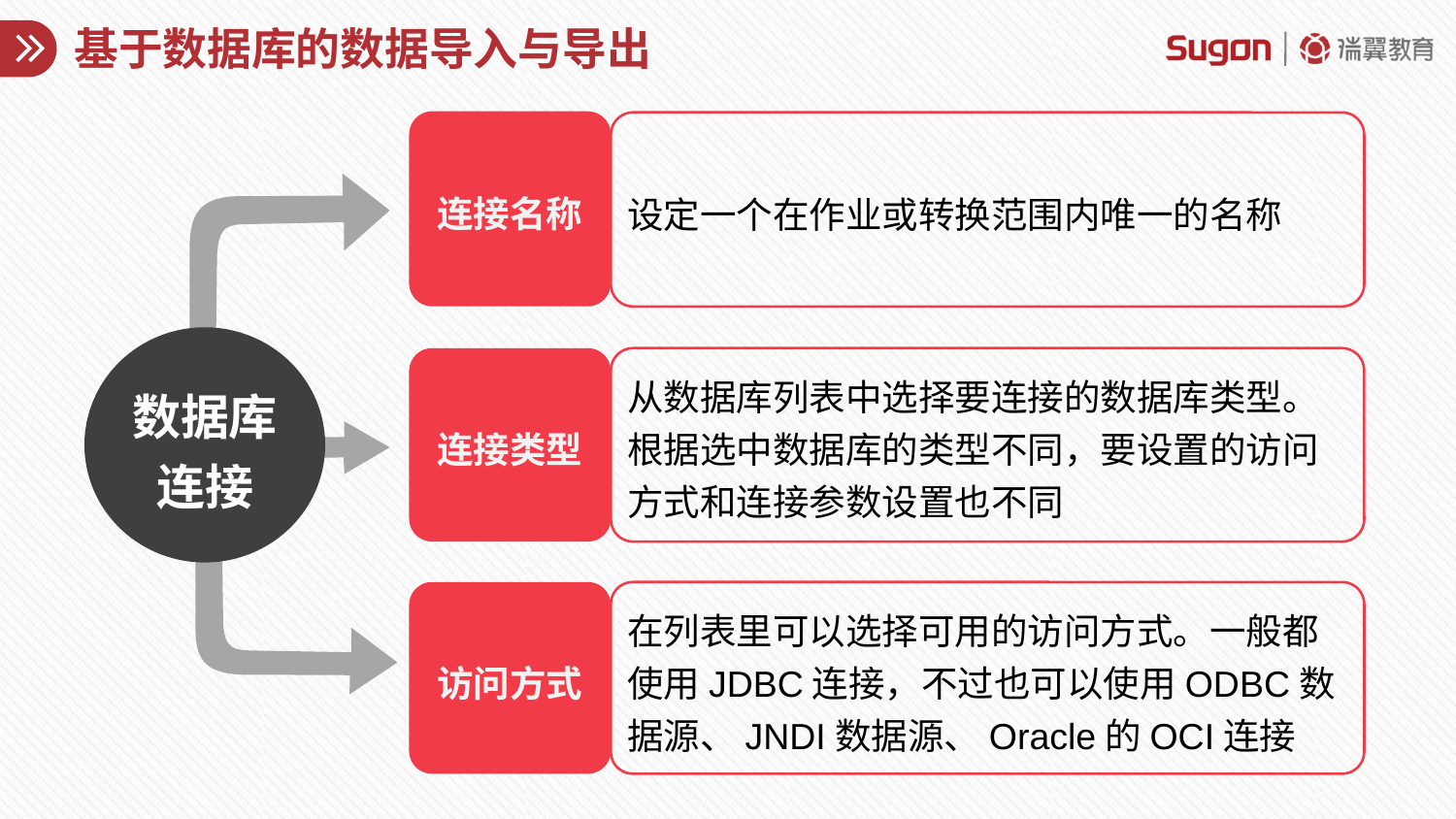

# 基于数据库的数据导入与导出
连接名称
设定一个在作业或转换范围内唯一的名称

数据库连接

连接类型
从数据库列表中选择要连接的数据库类型。根据选中数据库的类型不同，要设置的访问方式和连接参数设置也不同

访问方式
在列表里可以选择可用的访问方式。一般都使用JDBC连接，不过也可以使用ODBC数据源、JNDI数据源、Oracle的OCI连接